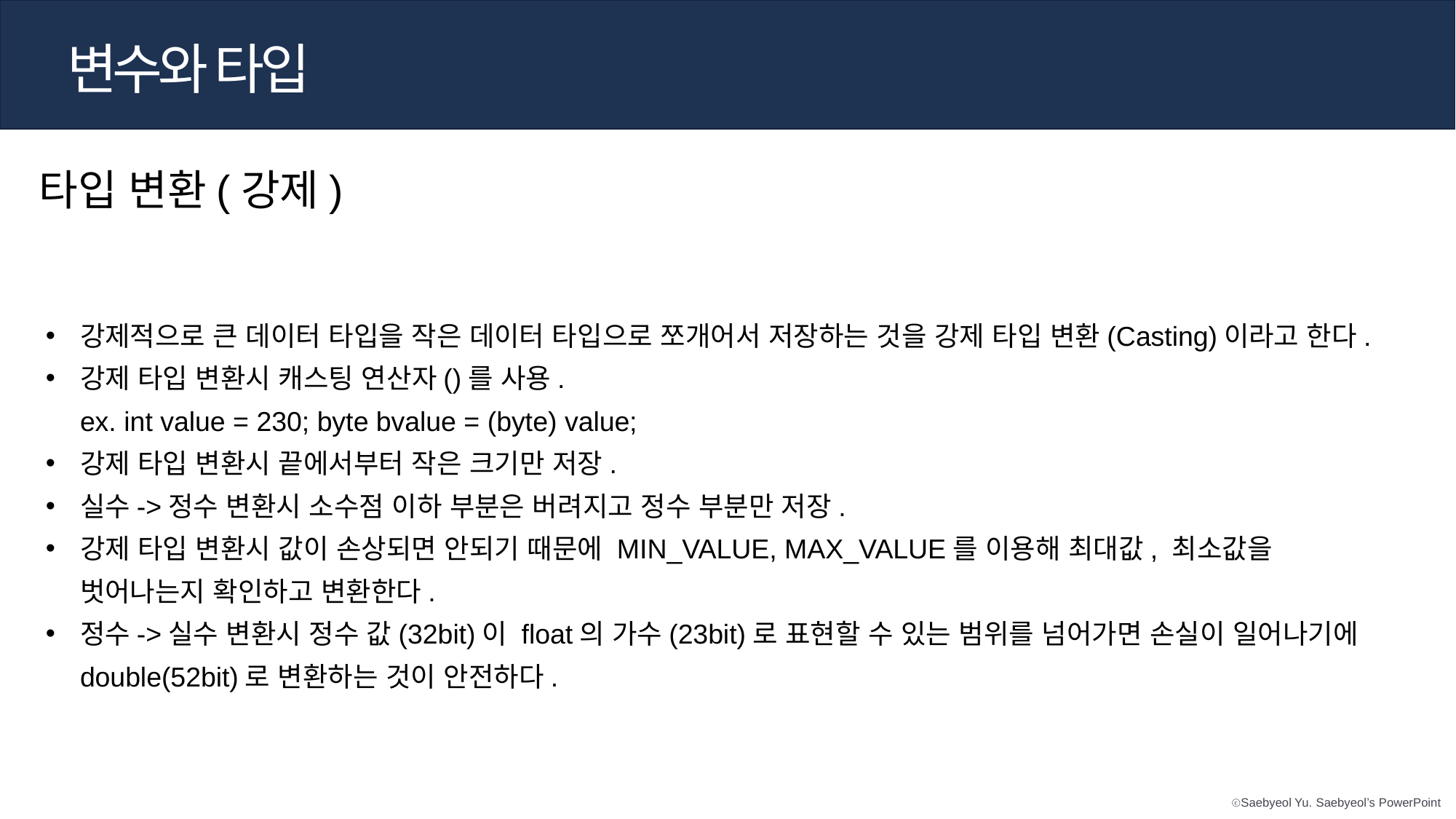

변수와 타입
타입 변환(강제)
강제적으로 큰 데이터 타입을 작은 데이터 타입으로 쪼개어서 저장하는 것을 강제 타입 변환(Casting)이라고 한다.
강제 타입 변환시 캐스팅 연산자()를 사용.
ex. int value = 230; byte bvalue = (byte) value;
강제 타입 변환시 끝에서부터 작은 크기만 저장.
실수->정수 변환시 소수점 이하 부분은 버려지고 정수 부분만 저장.
강제 타입 변환시 값이 손상되면 안되기 때문에 MIN_VALUE, MAX_VALUE를 이용해 최대값, 최소값을 벗어나는지 확인하고 변환한다.
정수->실수 변환시 정수 값(32bit)이 float의 가수(23bit)로 표현할 수 있는 범위를 넘어가면 손실이 일어나기에 double(52bit)로 변환하는 것이 안전하다.